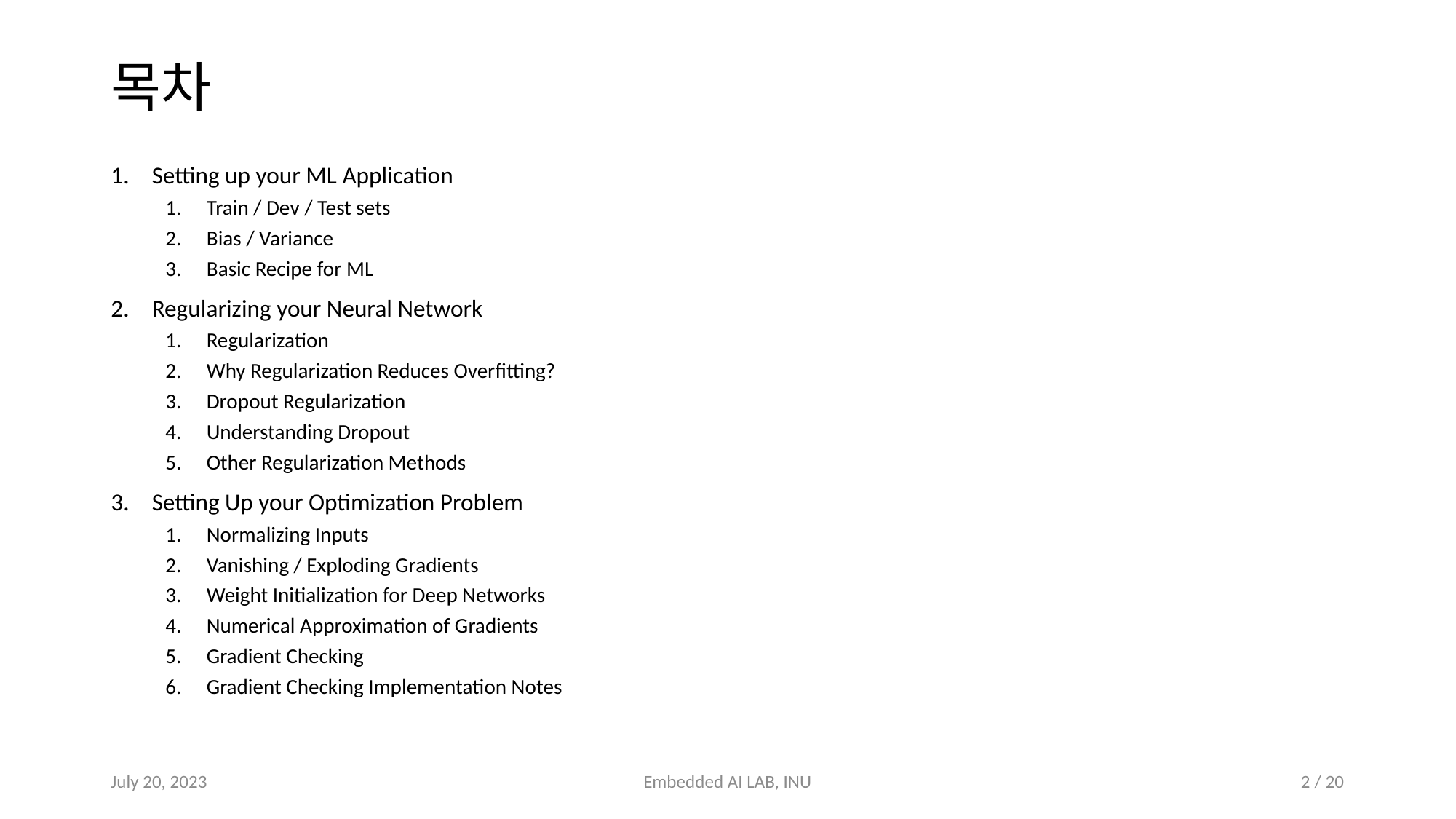

# 목차
Setting up your ML Application
Train / Dev / Test sets
Bias / Variance
Basic Recipe for ML
Regularizing your Neural Network
Regularization
Why Regularization Reduces Overfitting?
Dropout Regularization
Understanding Dropout
Other Regularization Methods
Setting Up your Optimization Problem
Normalizing Inputs
Vanishing / Exploding Gradients
Weight Initialization for Deep Networks
Numerical Approximation of Gradients
Gradient Checking
Gradient Checking Implementation Notes
July 20, 2023
Embedded AI LAB, INU
2 / 20